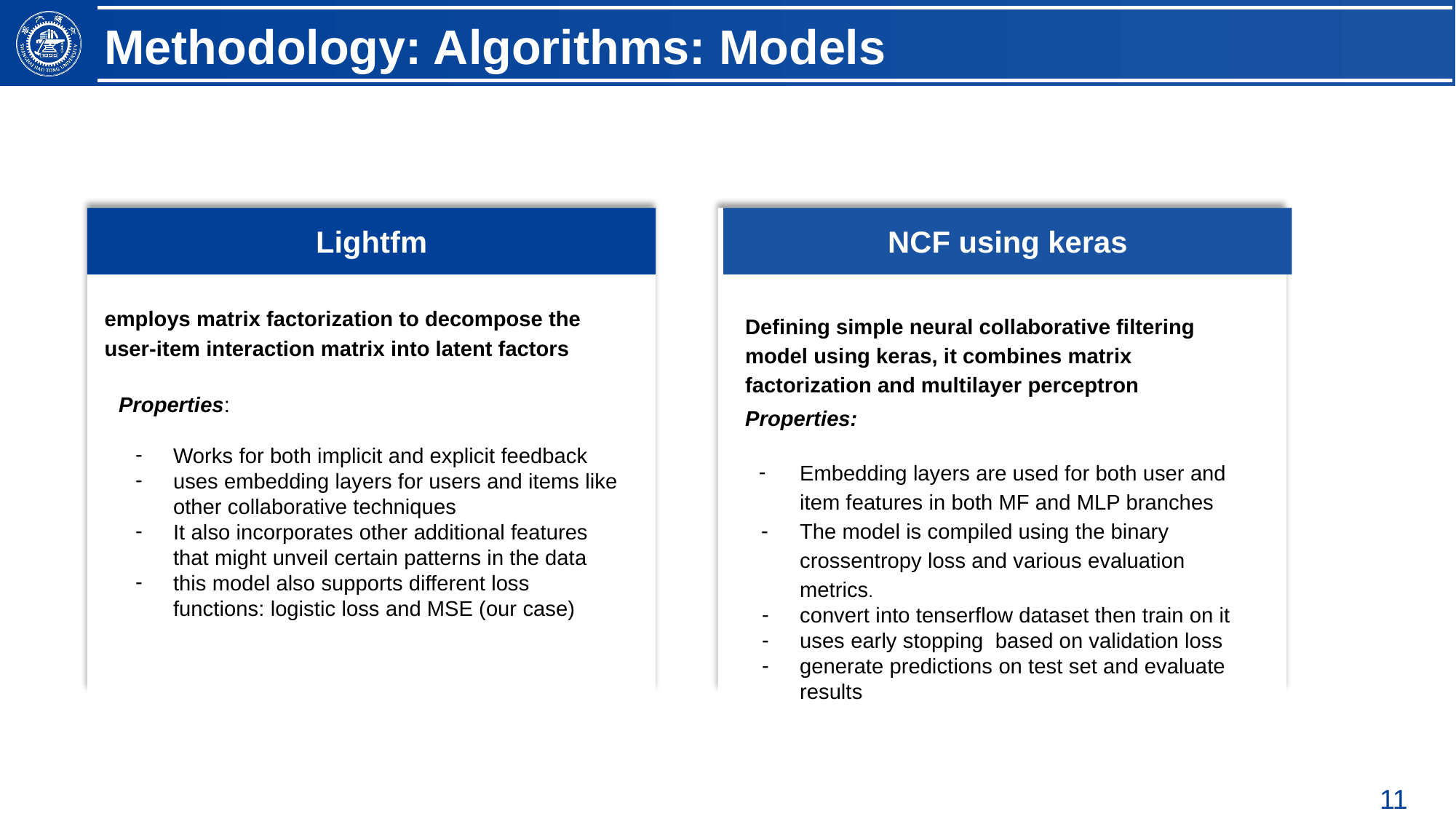

Methodology: Algorithms: Models
Lightfm

NCF using keras

employs matrix factorization to decompose the user-item interaction matrix into latent factors
Defining simple neural collaborative filtering model using keras, it combines matrix factorization and multilayer perceptron
单击此处添加文本
单击此处添加文本
Properties:

Works for both implicit and explicit feedback
uses embedding layers for users and items like other collaborative techniques
It also incorporates other additional features that might unveil certain patterns in the data
this model also supports different loss functions: logistic loss and MSE (our case)

Properties:

Embedding layers are used for both user and item features in both MF and MLP branches
The model is compiled using the binary crossentropy loss and various evaluation metrics.
convert into tenserflow dataset then train on it
uses early stopping  based on validation loss
generate predictions on test set and evaluate results

11